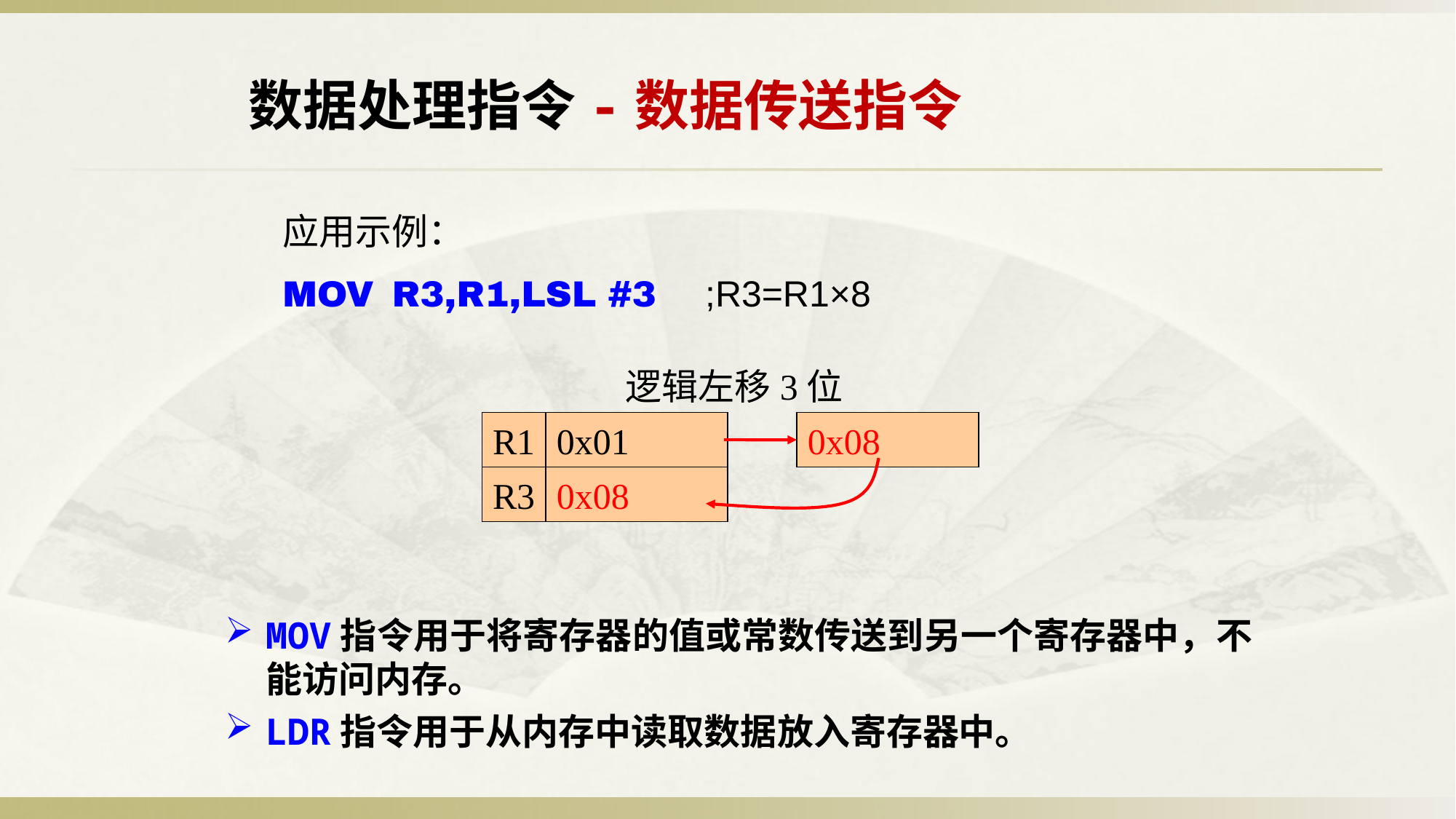

数据处理指令-数据传送指令

应用示例：
MOV	R3,R1,LSL #3    ;R3=R1×8
逻辑左移3位
R1
0x01
R3
0x55
0x08

0x08
MOV指令用于将寄存器的值或常数传送到另一个寄存器中，不能访问内存。
LDR指令用于从内存中读取数据放入寄存器中。